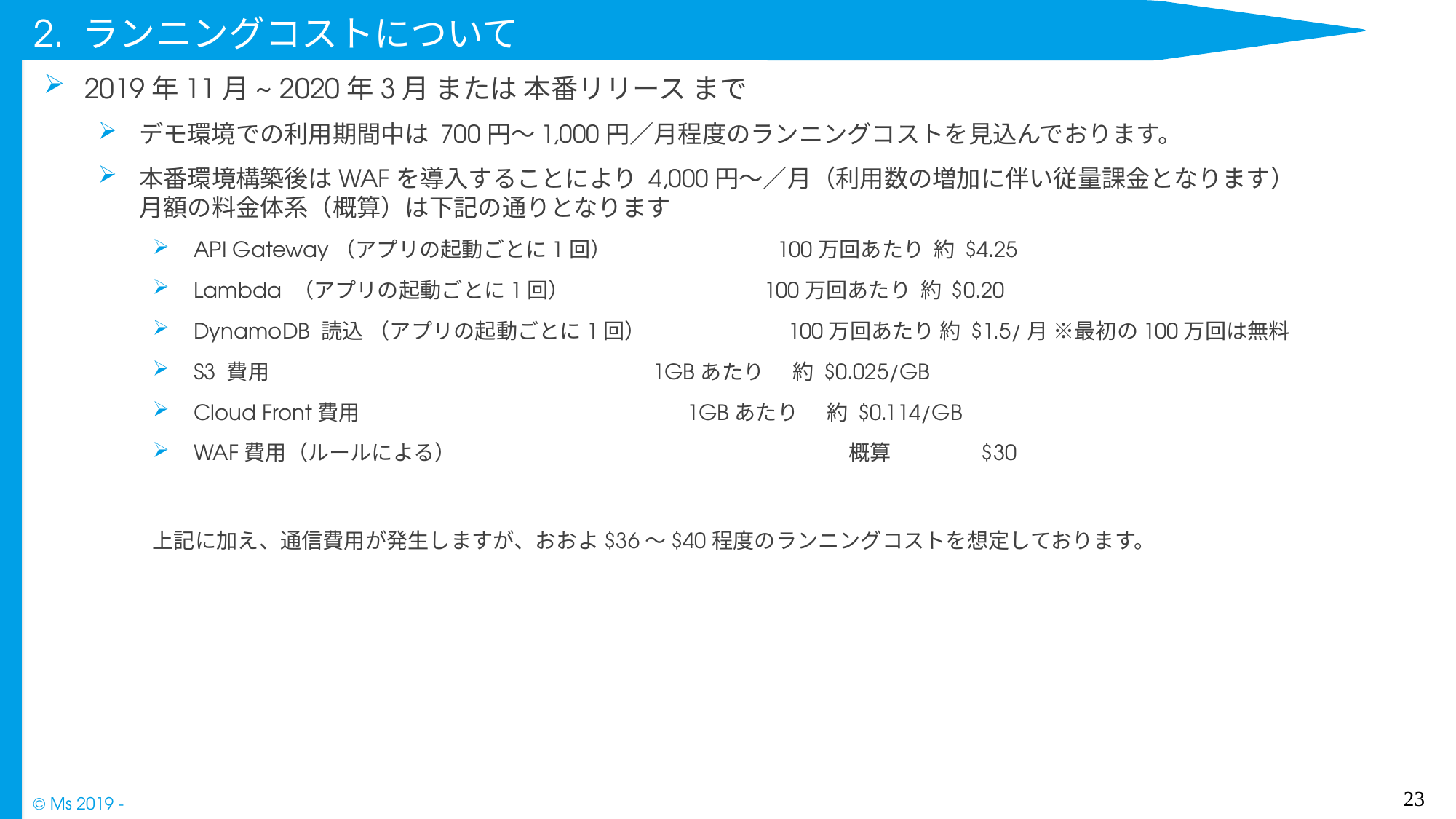

# 2. ランニングコストについて
2019年11月~ 2020年3月 または 本番リリース まで
デモ環境での利用期間中は 700円～1,000円／月程度のランニングコストを見込んでおります。
本番環境構築後はWAFを導入することにより 4,000円～／月（利用数の増加に伴い従量課金となります）
月額の料金体系（概算）は下記の通りとなります
API Gateway（アプリの起動ごとに1回）                                  100万回あたり  約 $4.25
Lambda （アプリの起動ごとに1回）                                        100万回あたり  約 $0.20
DynamoDB 読込 （アプリの起動ごとに1回）                             100万回あたり 約 $1.5/月 ※最初の100万回は無料
S3 費用                                                                                1GBあたり      約 $0.025/GB
Cloud Front費用                                                                    1GBあたり      約 $0.114/GB
WAF費用（ルールによる）　　　　　　　　　　　　　　　　　　  概算                  $30

上記に加え、通信費用が発生しますが、おおよ$36～$40程度のランニングコストを想定しております。
23